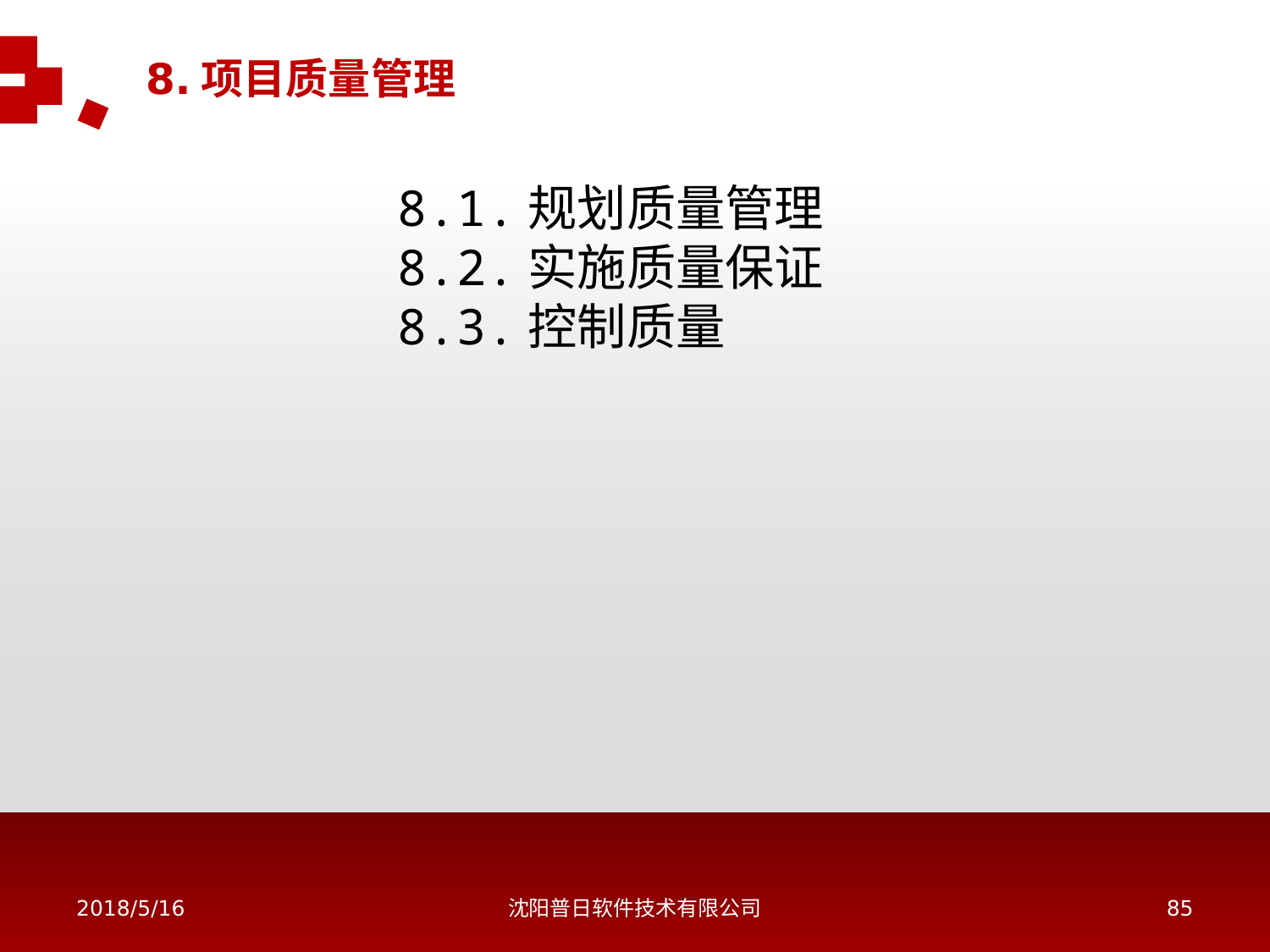

8.项目质量管理
8.1.规划质量管理
8.2.实施质量保证
8.3.控制质量
2018/5/16
沈阳普日软件技术有限公司
85